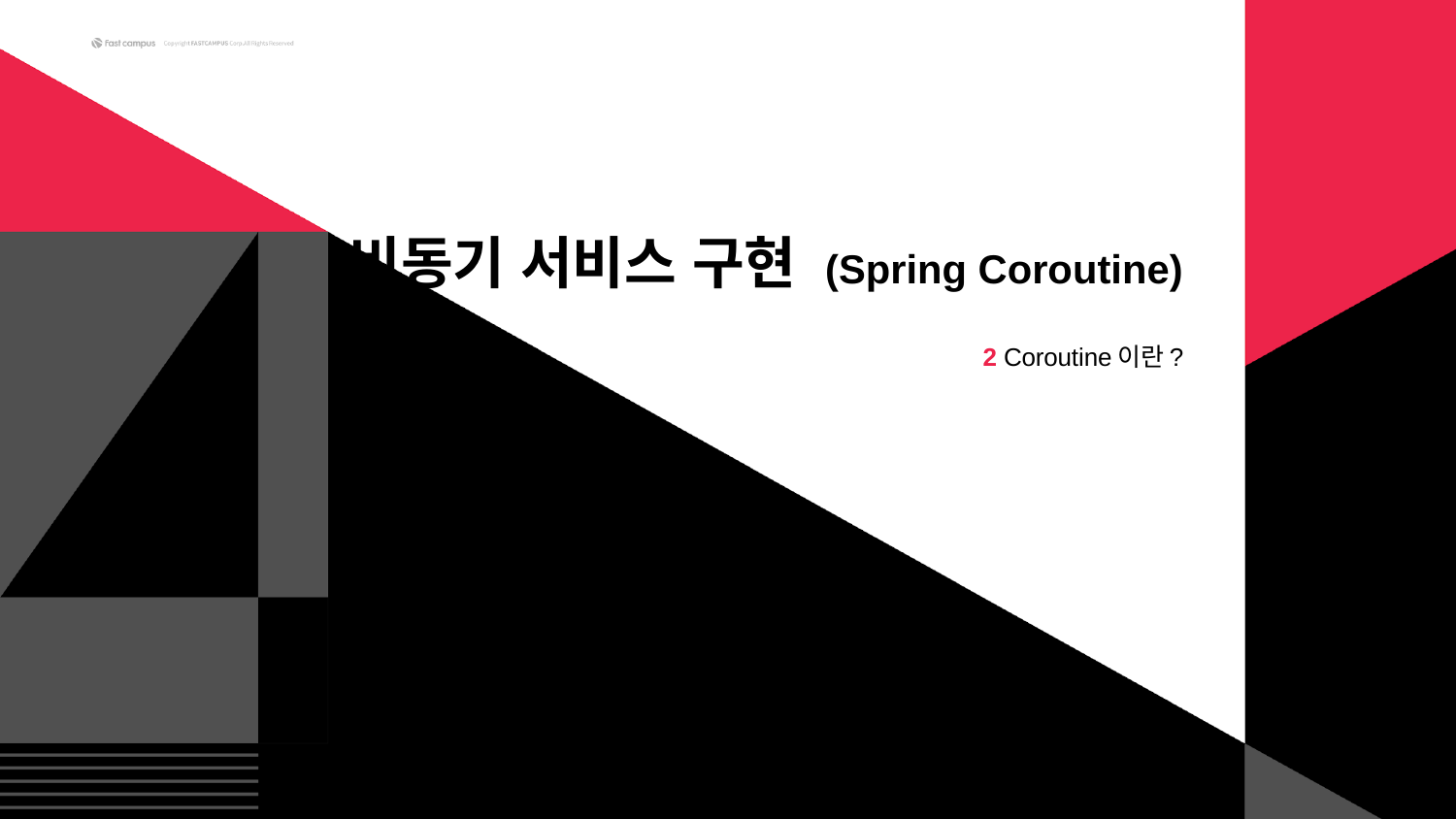

# 비동기 서비스 구현 (Spring Coroutine)
2 Coroutine이란?